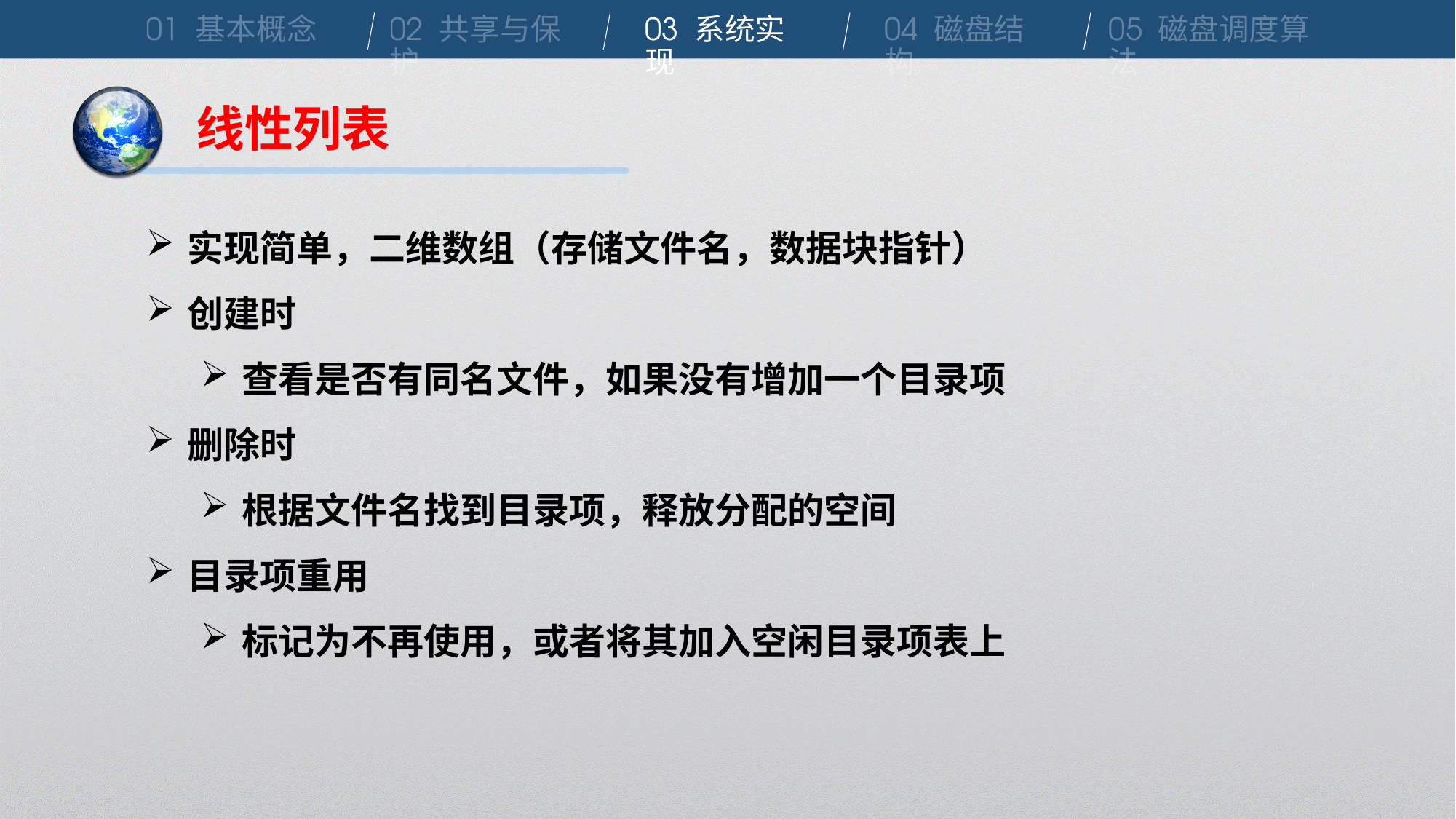

01 基本概念
02 共享与保护
03 系统实现
04 磁盘结构
05 磁盘调度算法
线性列表
实现简单，二维数组（存储文件名，数据块指针）
创建时
查看是否有同名文件，如果没有增加一个目录项
删除时
根据文件名找到目录项，释放分配的空间
目录项重用
标记为不再使用，或者将其加入空闲目录项表上